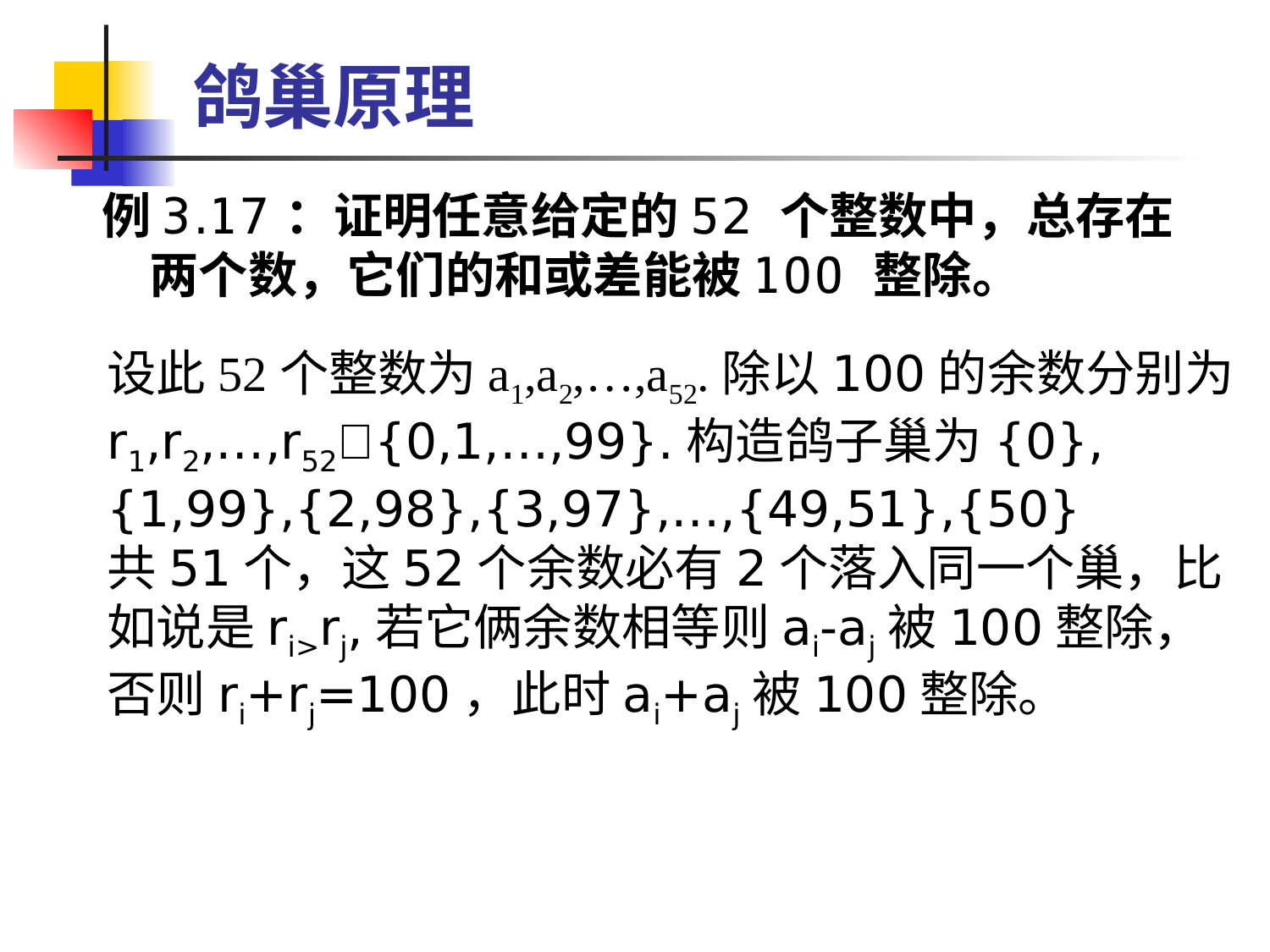

鸽巢原理
例3.17：证明任意给定的52 个整数中，总存在两个数，它们的和或差能被100 整除。
设此52个整数为a1,a2,…,a52.除以100的余数分别为r1,r2,…,r52∈{0,1,…,99}.构造鸽子巢为{0},{1,99},{2,98},{3,97},…,{49,51},{50}
共51个，这52个余数必有2个落入同一个巢，比如说是ri>rj,若它俩余数相等则ai-aj被100整除，否则ri+rj=100，此时ai+aj被100整除。